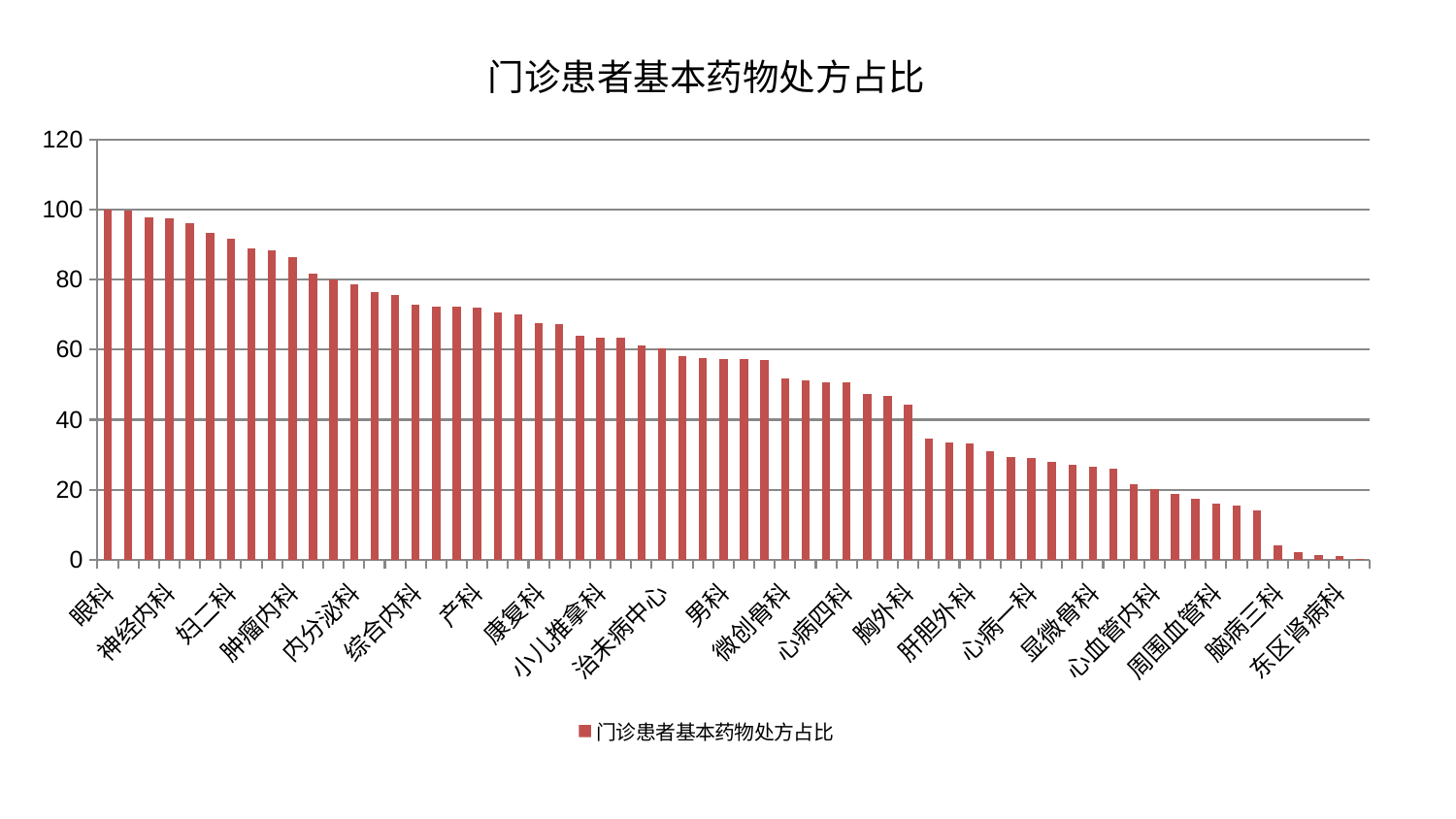

### Chart: 门诊患者基本药物处方占比

| Category | 门诊患者基本药物处方占比 |
|---|---|
| 眼科 | 100.0 |
| 肛肠科 | 99.67359987961946 |
| 心病二科 | 97.89915527050427 |
| 神经内科 | 97.65854773533077 |
| 骨科 | 96.04727092242202 |
| 肝病科 | 93.24546155393627 |
| 妇二科 | 91.70342794280255 |
| 推拿科 | 88.8491218993931 |
| 中医外治中心 | 88.37898110577316 |
| 肿瘤内科 | 86.50246324804792 |
| 耳鼻喉科 | 81.84591815037739 |
| 风湿病科 | 80.03099242761567 |
| 内分泌科 | 78.68298495047655 |
| 脑病二科 | 76.58287306931634 |
| 口腔科 | 75.53434880842723 |
| 综合内科 | 72.88616548690737 |
| 东区重症医学科 | 72.35489108236757 |
| 脊柱骨科 | 72.28228023788641 |
| 产科 | 72.0266914854792 |
| 重症医学科 | 70.7574317320199 |
| 心病三科 | 70.11414798757254 |
| 康复科 | 67.58774939189676 |
| 乳腺甲状腺外科 | 67.2698101101281 |
| 针灸科 | 64.06333938354418 |
| 小儿推拿科 | 63.39761360621527 |
| 呼吸内科 | 63.35660150447768 |
| 运动损伤骨科 | 61.22327921252427 |
| 治未病中心 | 60.33223255352858 |
| 普通外科 | 58.16700167427785 |
| 脾胃病科 | 57.4999015039785 |
| 男科 | 57.435547362678534 |
| 老年医学科 | 57.32796726614378 |
| 妇科 | 57.12439191576901 |
| 微创骨科 | 51.77831837360949 |
| 美容皮肤科 | 51.22100983587726 |
| 创伤骨科 | 50.774695615393355 |
| 心病四科 | 50.771467677402455 |
| 脾胃科消化科合并 | 47.228796534117215 |
| 小儿骨科 | 46.84063412957516 |
| 胸外科 | 44.288758263707614 |
| 身心医学科 | 34.53662150374005 |
| 儿科 | 33.61565266209172 |
| 肝胆外科 | 33.23787643374929 |
| 神经外科 | 30.94638006377137 |
| 血液科 | 29.268121876496934 |
| 心病一科 | 29.05260411514592 |
| 皮肤科 | 28.079387209819195 |
| 肾病科 | 26.98871279375728 |
| 显微骨科 | 26.570315907951553 |
| 肾脏内科 | 25.964095823102387 |
| 中医经典科 | 21.69607470154573 |
| 心血管内科 | 20.060907636786087 |
| 泌尿外科 | 18.78661943626731 |
| 关节骨科 | 17.27497815090823 |
| 周围血管科 | 15.998371819690792 |
| 脑病一科 | 15.466137142833762 |
| 消化内科 | 14.098622438068 |
| 脑病三科 | 4.117574360369661 |
| 西区重症医学科 | 2.040910525200813 |
| 妇科妇二科合并 | 1.2447116095355677 |
| 东区肾病科 | 1.1072898752725682 |
| 医院 | 0.32413957386321623 |
213